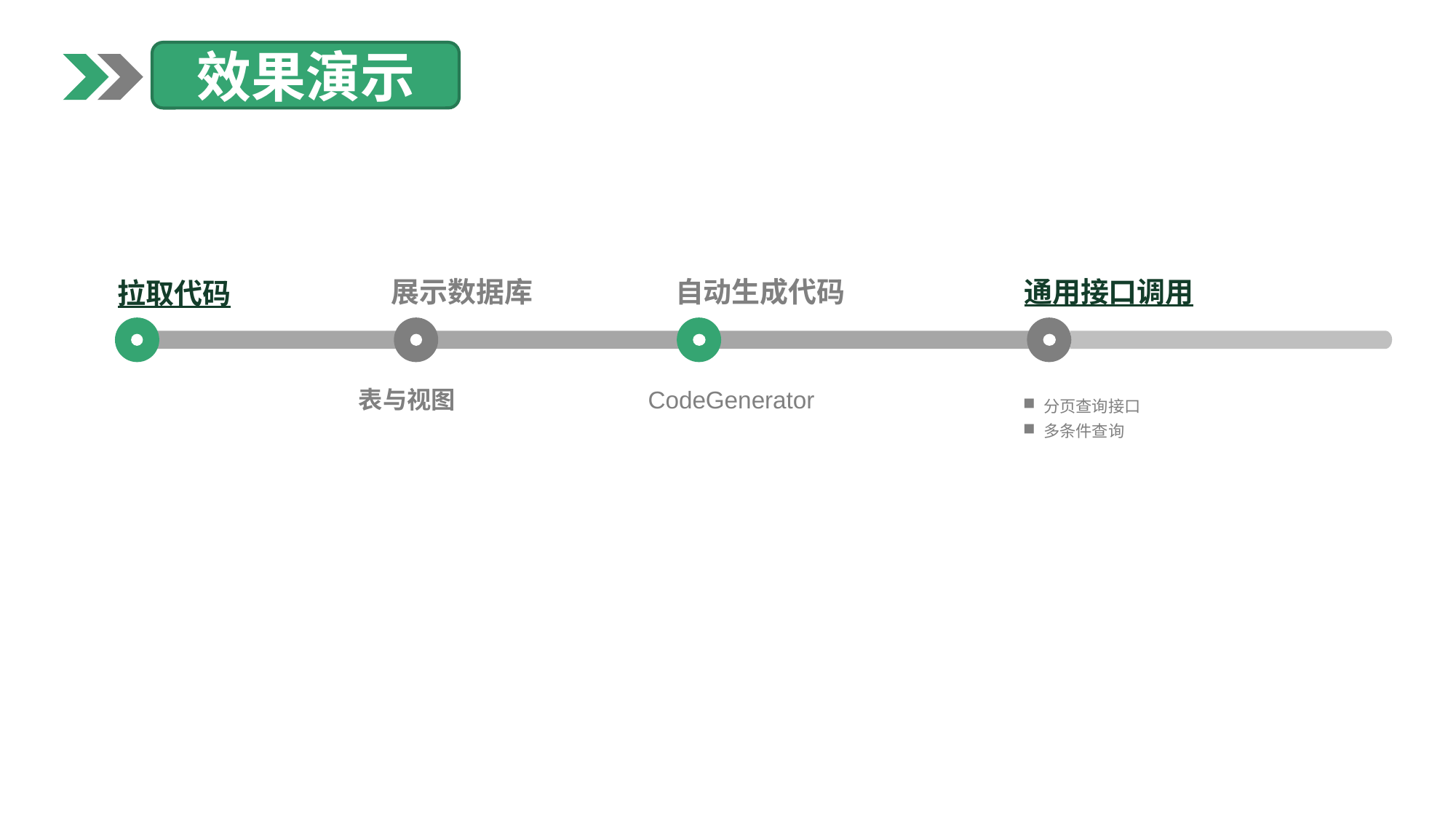

效果演示
展示数据库
自动生成代码
通用接口调用
拉取代码

表与视图

CodeGenerator

分页查询接口
多条件查询